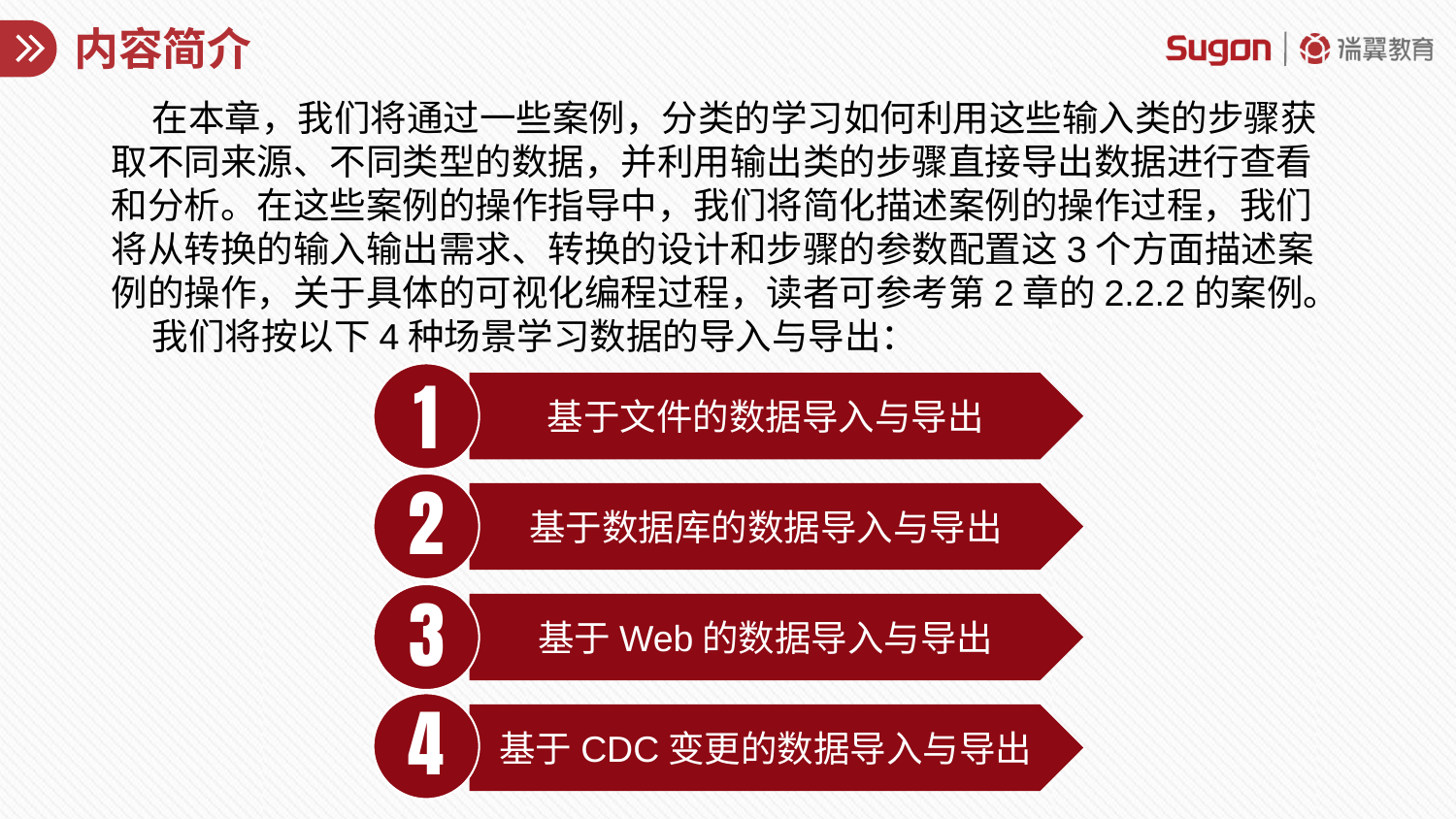

# 内容简介
在本章，我们将通过一些案例，分类的学习如何利用这些输入类的步骤获取不同来源、不同类型的数据，并利用输出类的步骤直接导出数据进行查看和分析。在这些案例的操作指导中，我们将简化描述案例的操作过程，我们将从转换的输入输出需求、转换的设计和步骤的参数配置这3个方面描述案例的操作，关于具体的可视化编程过程，读者可参考第2章的2.2.2的案例。
我们将按以下4种场景学习数据的导入与导出：

1
基于文件的数据导入与导出

2
Kettle的安装
基于数据库的数据导入与导出

3
基于Web的数据导入与导出

4
基于CDC变更的数据导入与导出
Kettle的安装